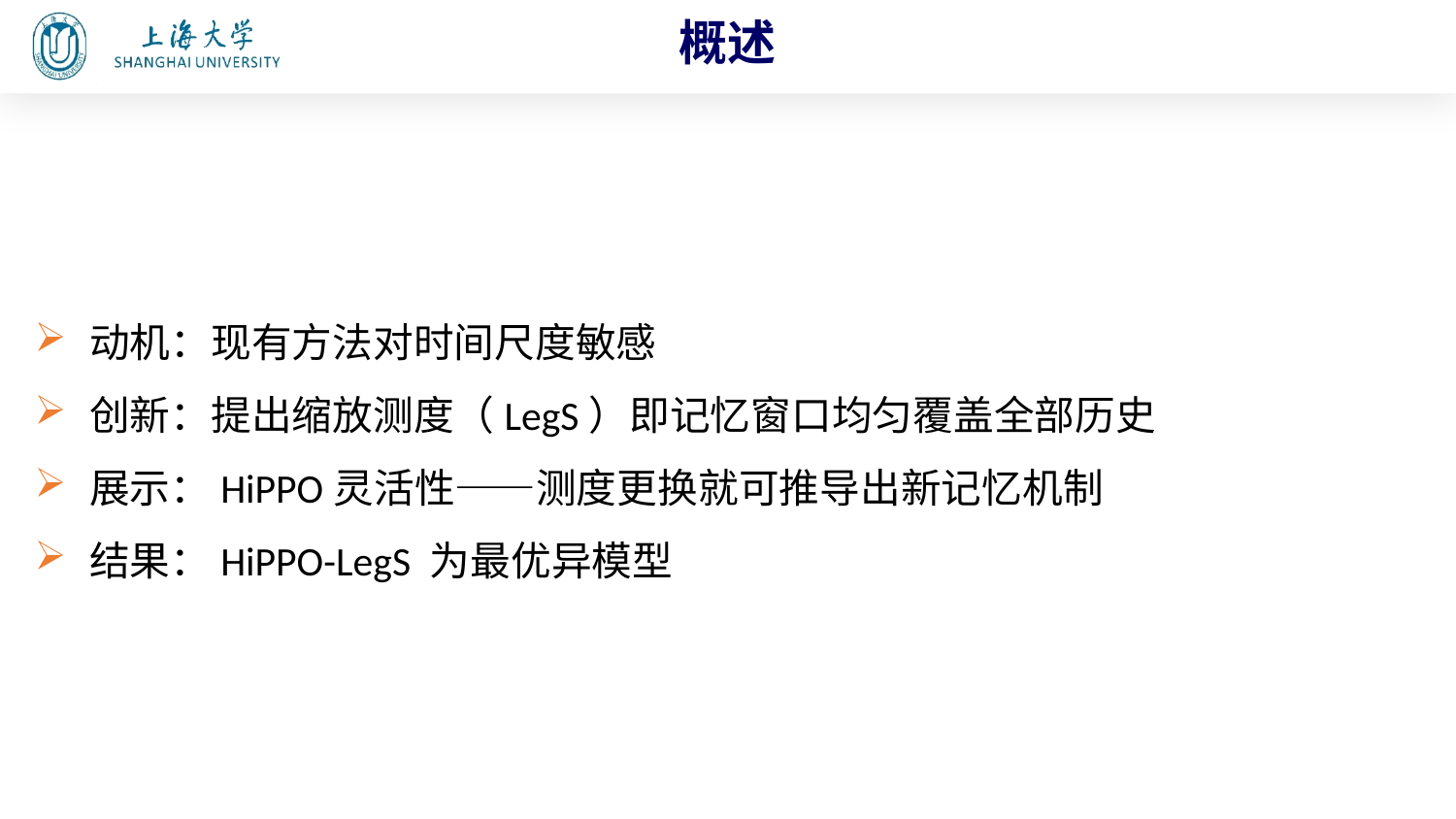

概述
动机：现有方法对时间尺度敏感
创新：提出缩放测度（LegS）即记忆窗口均匀覆盖全部历史
展示：HiPPO灵活性——测度更换就可推导出新记忆机制
结果：HiPPO-LegS 为最优异模型